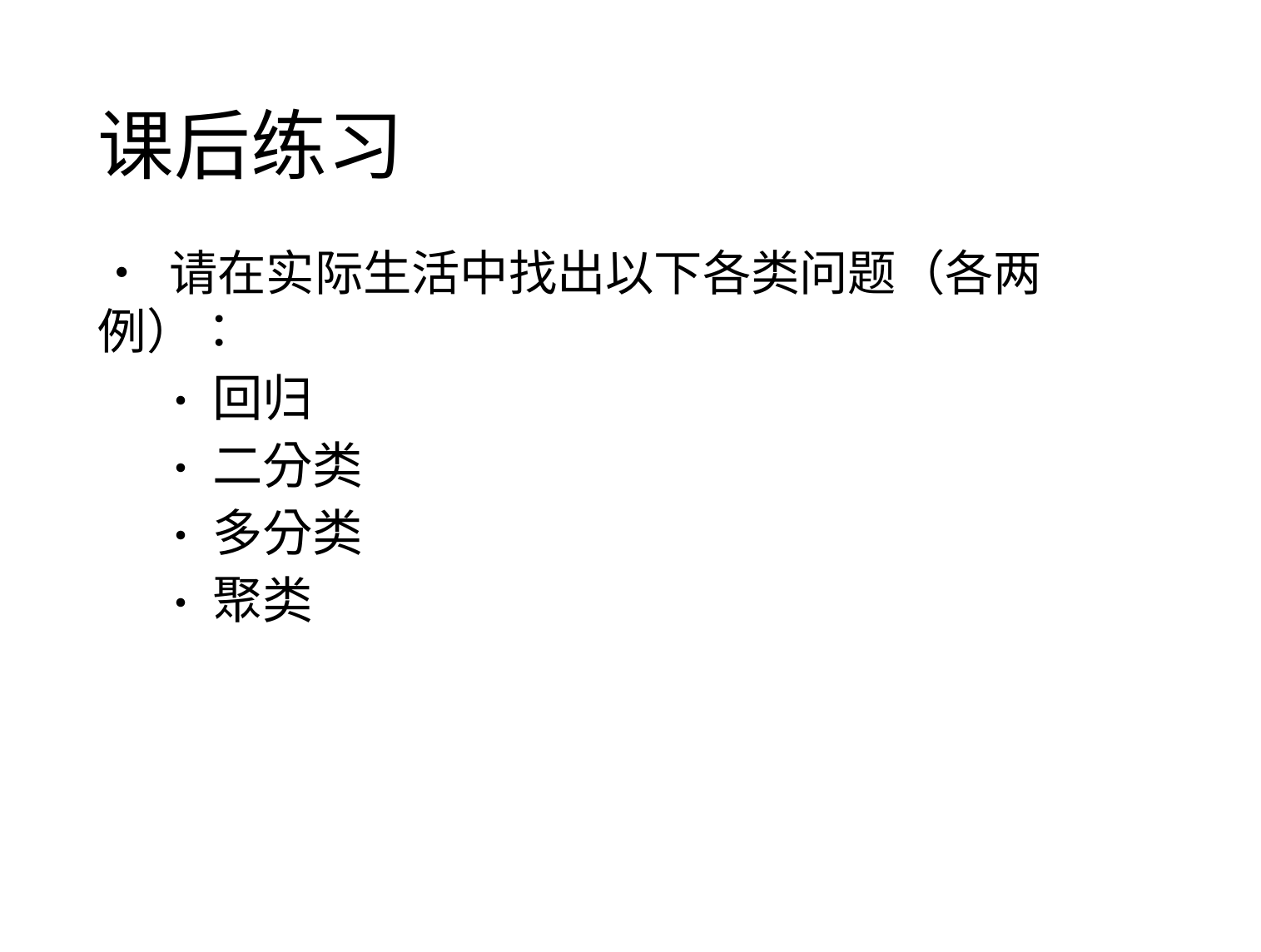

课后练习
• 请在实际生活中找出以下各类问题（各两例）：
•回归
•二分类
•多分类
•聚类